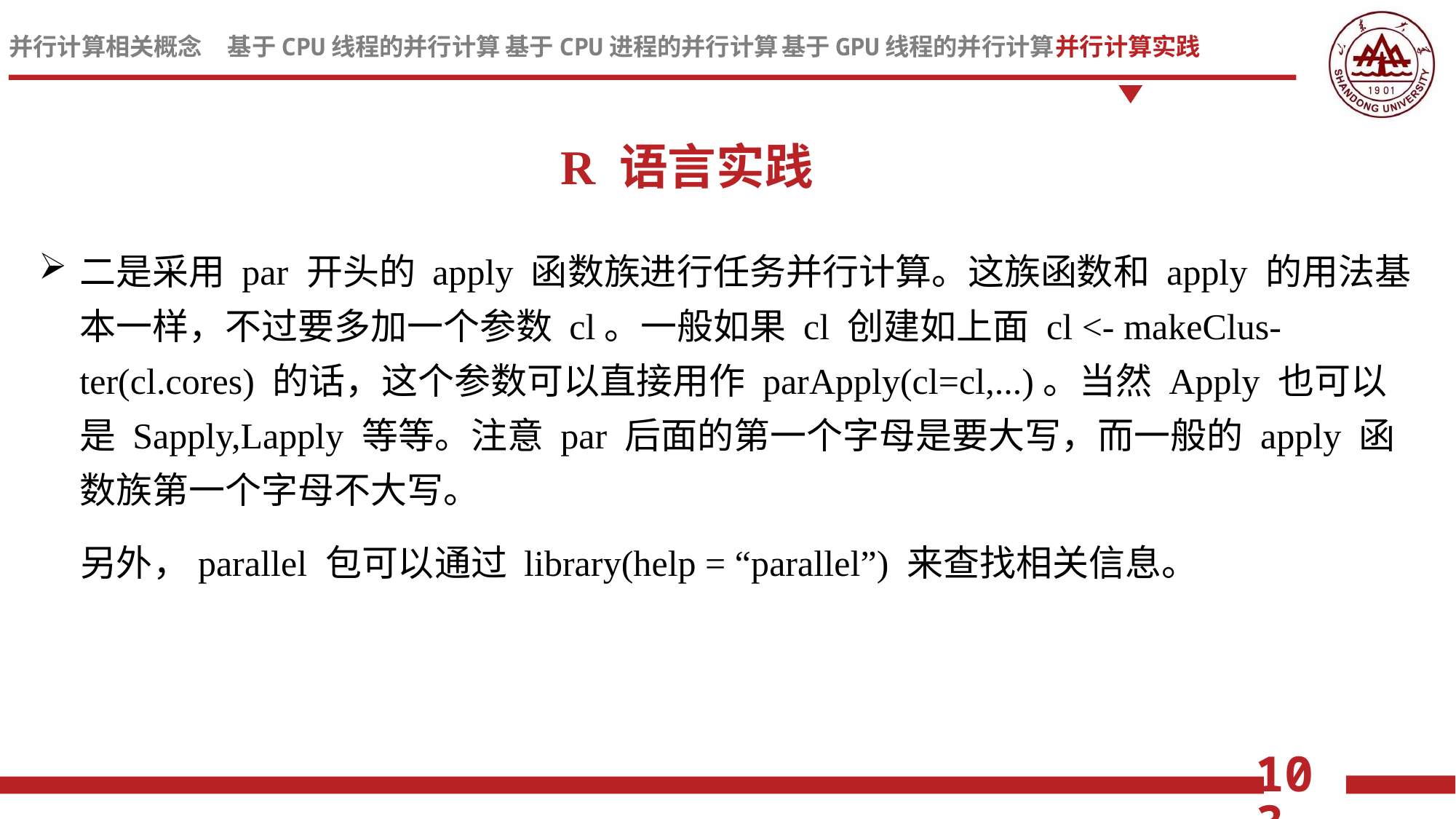

R 语言实践
二是采用 par 开头的 apply 函数族进行任务并行计算。这族函数和 apply 的用法基本一样，不过要多加一个参数 cl。一般如果 cl 创建如上面 cl <- makeClus-ter(cl.cores) 的话，这个参数可以直接用作 parApply(cl=cl,...)。当然 Apply 也可以是 Sapply,Lapply 等等。注意 par 后面的第一个字母是要大写，而一般的 apply 函数族第一个字母不大写。
    另外，parallel 包可以通过 library(help = “parallel”) 来查找相关信息。